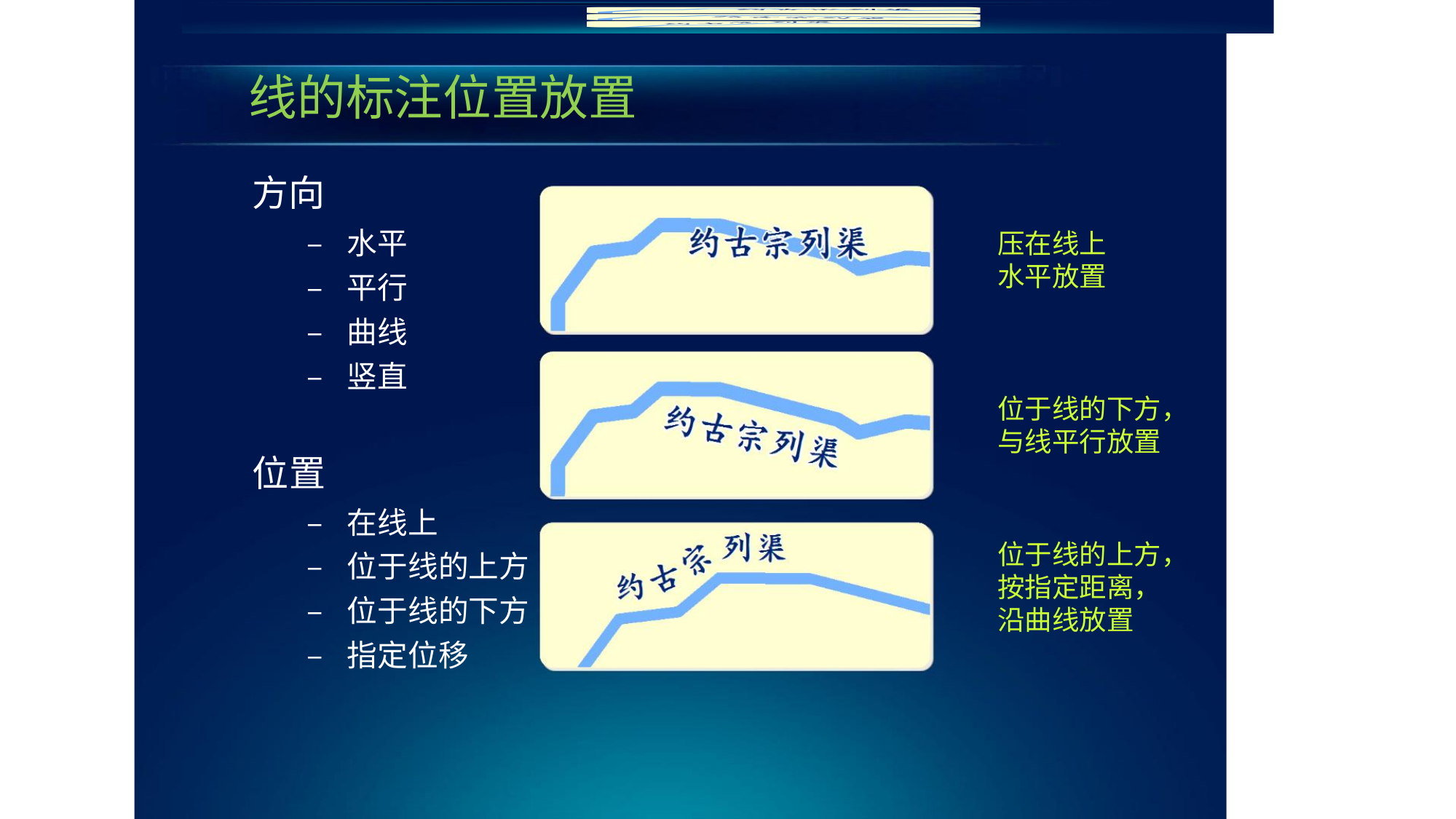

线的标注位置放置
方向
压在线上
水平放置
– 水平
– 平行
– 曲线
– 竖直
位于线的下方，
与线平行放置
位置
– 在线上
位于线的上方，
按指定距离，
沿曲线放置
– 位于线的上方
– 位于线的下方
– 指定位移